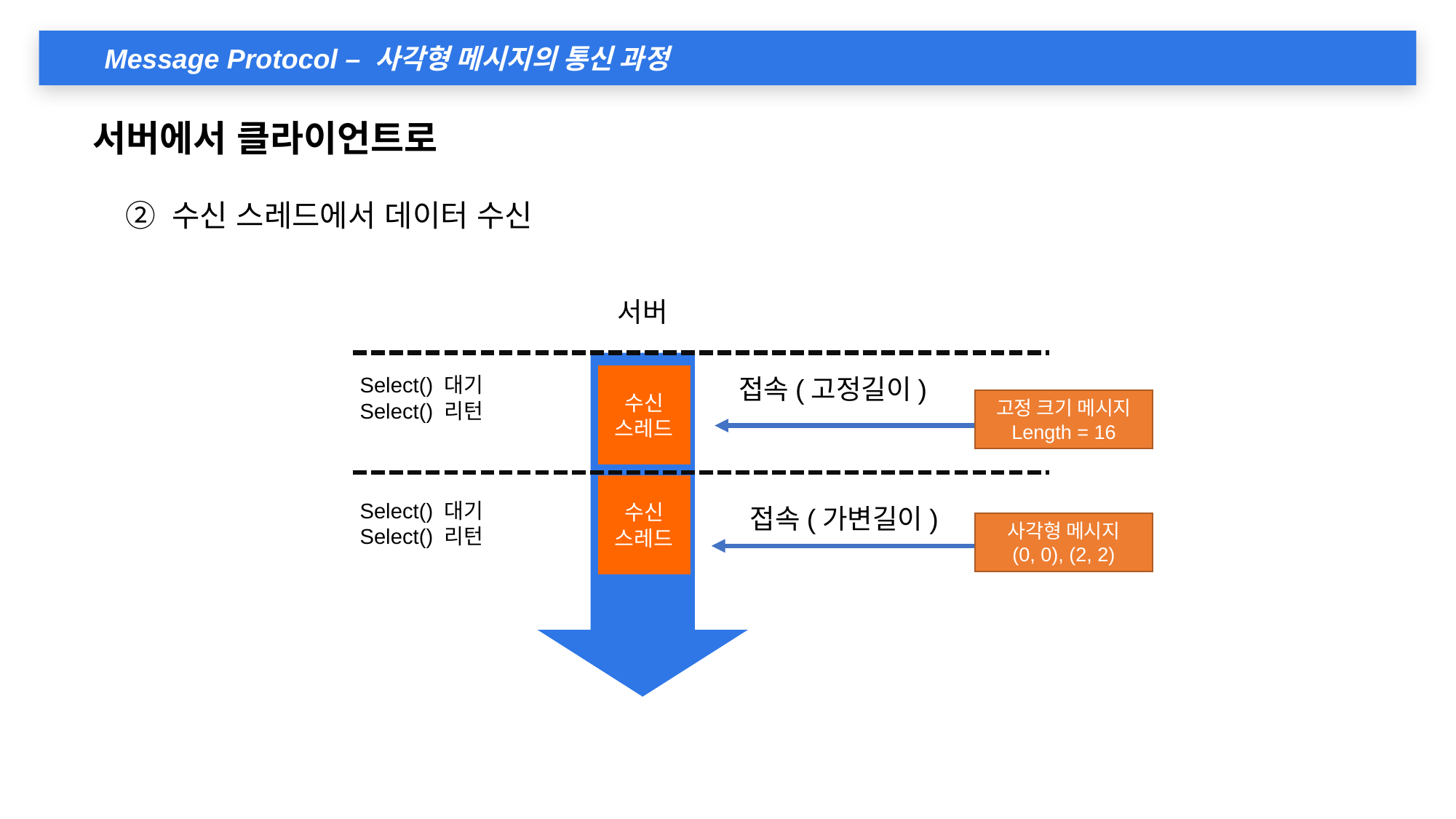

Message Protocol – 사각형 메시지의 통신 과정
서버에서 클라이언트로
② 수신 스레드에서 데이터 수신
서버

Select() 대기
Select() 리턴
접속(고정길이)

수신
스레드

고정 크기 메시지
Length = 16

수신
스레드
Select() 대기
Select() 리턴
접속(가변길이)

사각형 메시지
(0, 0), (2, 2)